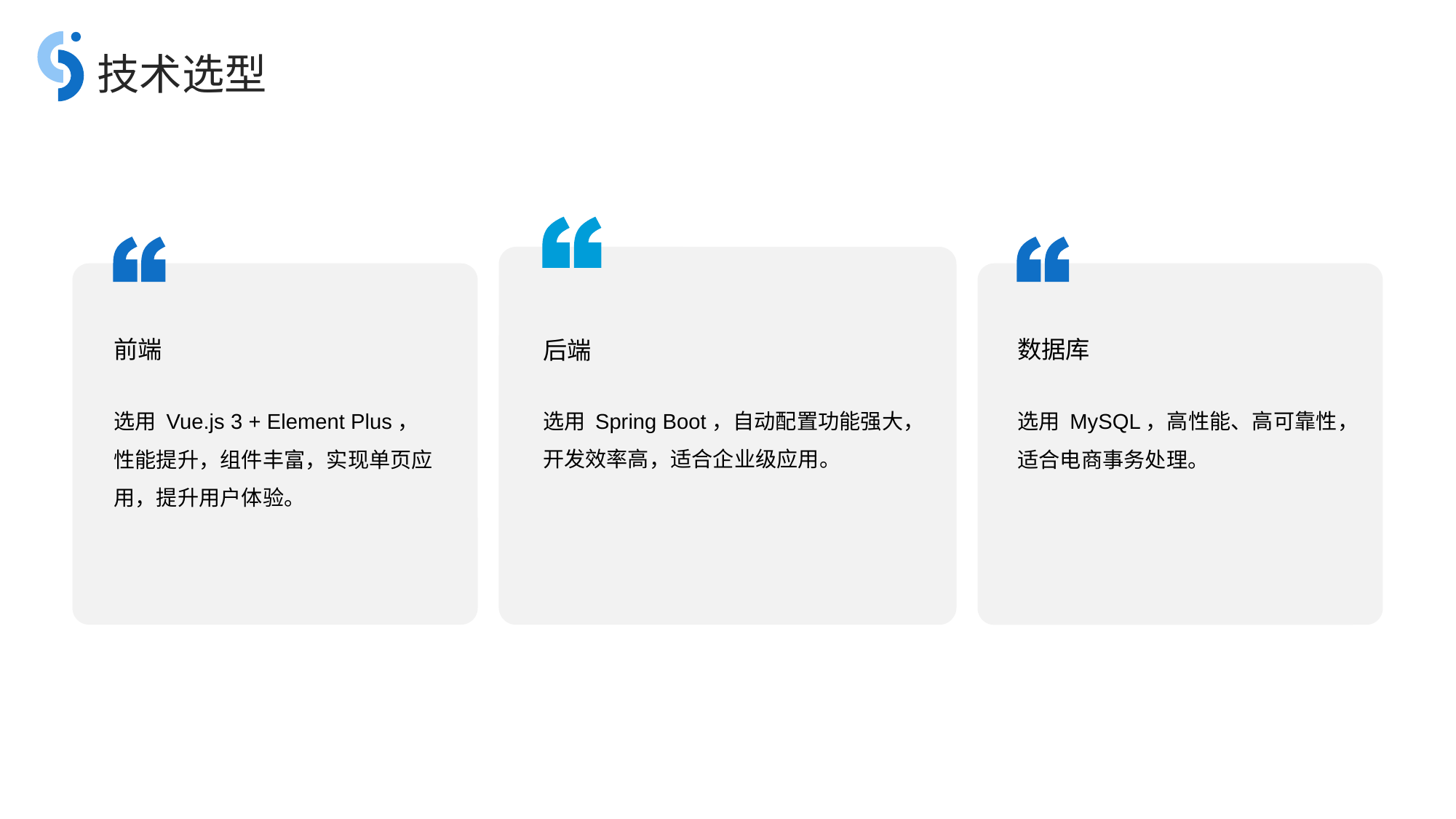

技术选型

前端
后端
数据库
选用 Spring Boot，自动配置功能强大，开发效率高，适合企业级应用。
选用 Vue.js 3 + Element Plus，性能提升，组件丰富，实现单页应用，提升用户体验。
选用 MySQL，高性能、高可靠性，适合电商事务处理。